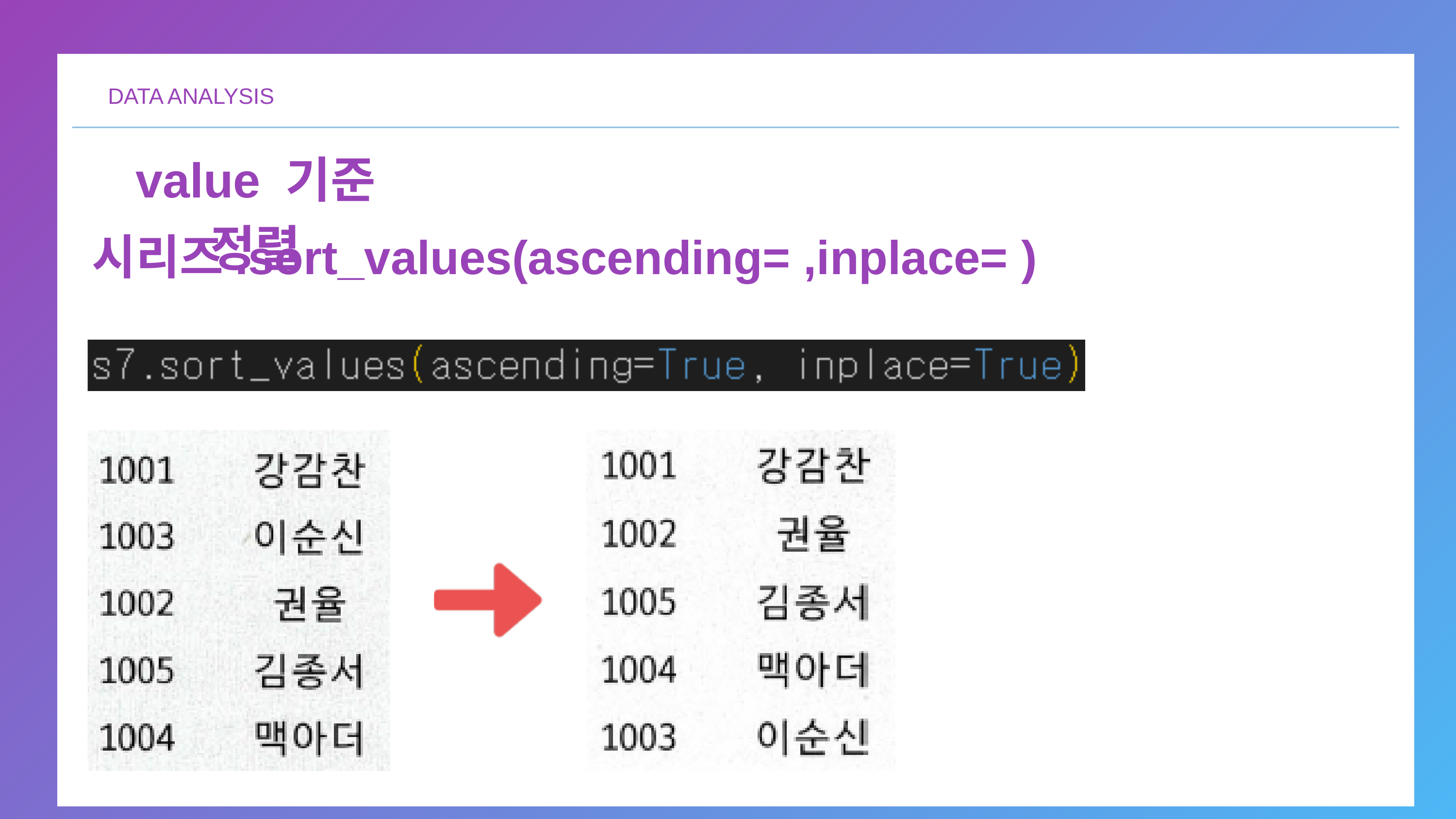

DATA ANALYSIS

value 기준 정렬
시리즈.sort_values(ascending= ,inplace= )